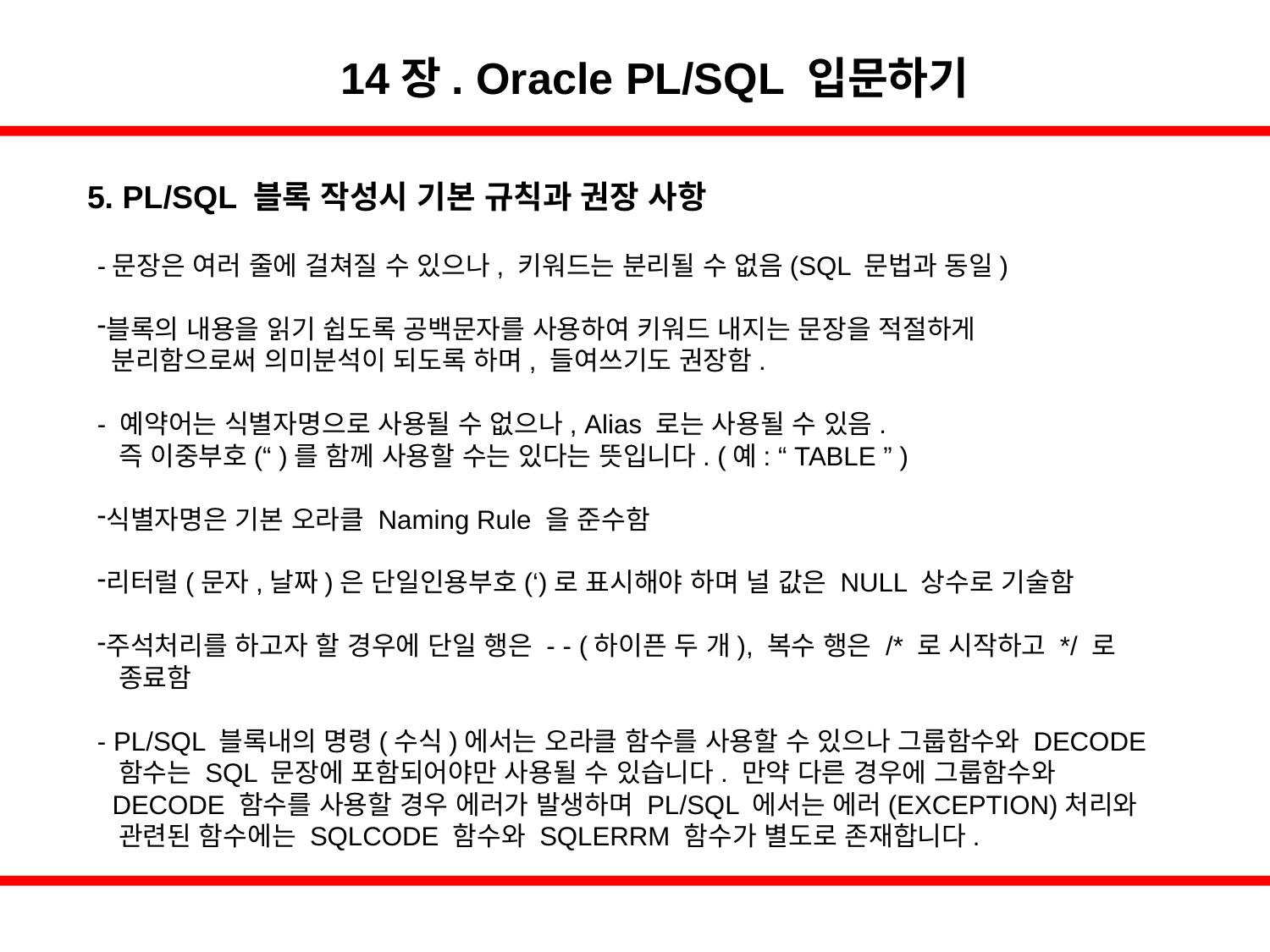

14장. Oracle PL/SQL 입문하기

5. PL/SQL 블록 작성시 기본 규칙과 권장 사항
-문장은 여러 줄에 걸쳐질 수 있으나, 키워드는 분리될 수 없음(SQL 문법과 동일)

블록의 내용을 읽기 쉽도록 공백문자를 사용하여 키워드 내지는 문장을 적절하게
 분리함으로써 의미분석이 되도록 하며, 들여쓰기도 권장함.

- 예약어는 식별자명으로 사용될 수 없으나, Alias 로는 사용될 수 있음.
  즉 이중부호(“ )를 함께 사용할 수는 있다는 뜻입니다. (예: “ TABLE ” )

식별자명은 기본 오라클 Naming Rule 을 준수함

리터럴(문자,날짜)은 단일인용부호(‘)로 표시해야 하며 널 값은 NULL 상수로 기술함

주석처리를 하고자 할 경우에 단일 행은 - - (하이픈 두 개), 복수 행은 /* 로 시작하고 */ 로
  종료함
- PL/SQL 블록내의 명령(수식)에서는 오라클 함수를 사용할 수 있으나 그룹함수와 DECODE
  함수는 SQL 문장에 포함되어야만 사용될 수 있습니다. 만약 다른 경우에 그룹함수와
  DECODE 함수를 사용할 경우 에러가 발생하며 PL/SQL 에서는 에러(EXCEPTION)처리와
  관련된 함수에는 SQLCODE 함수와 SQLERRM 함수가 별도로 존재합니다.